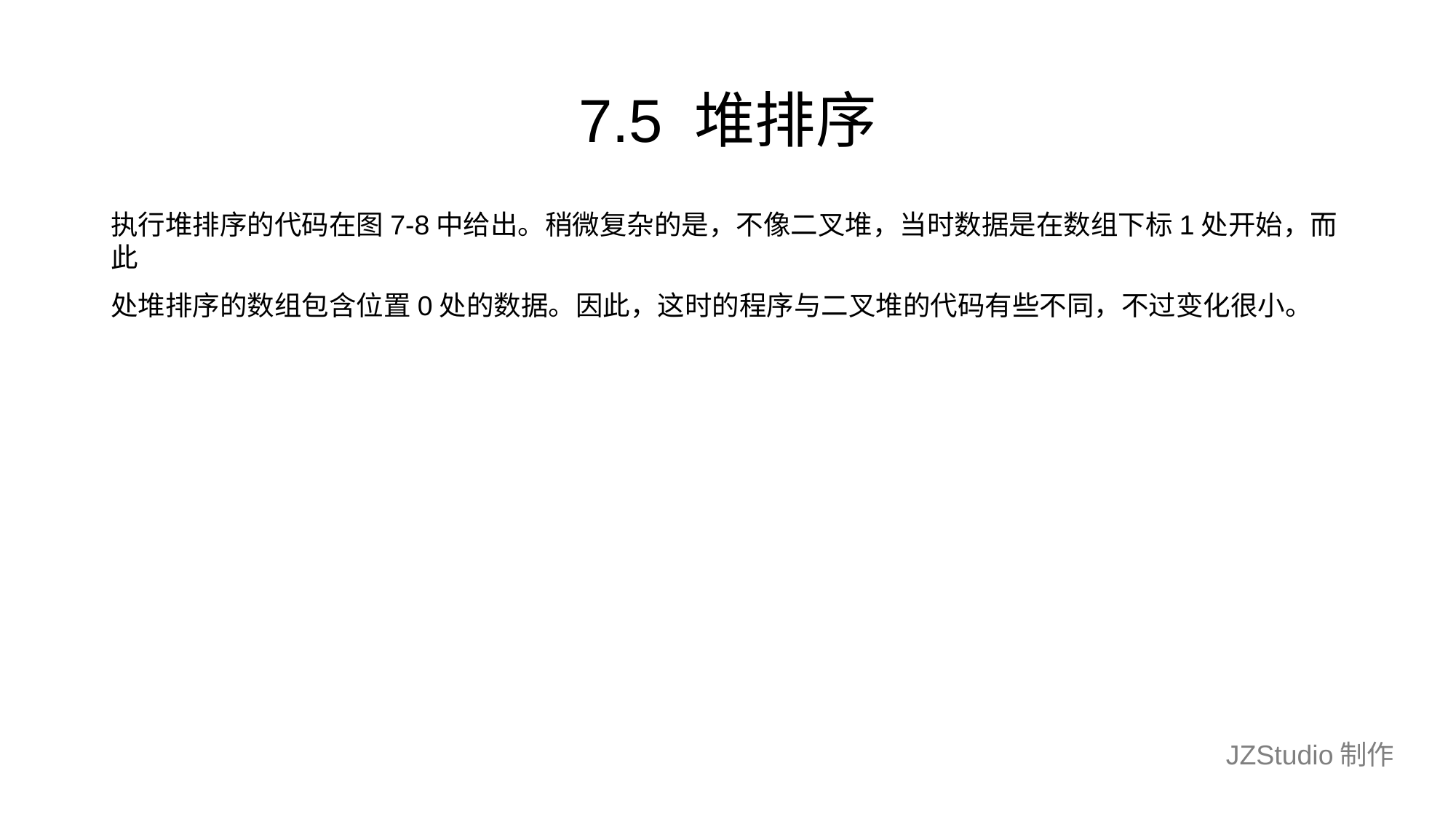

# 7.5 堆排序
执行堆排序的代码在图7-8中给出。稍微复杂的是，不像二叉堆，当时数据是在数组下标1处开始，而此
处堆排序的数组包含位置0处的数据。因此，这时的程序与二叉堆的代码有些不同，不过变化很小。